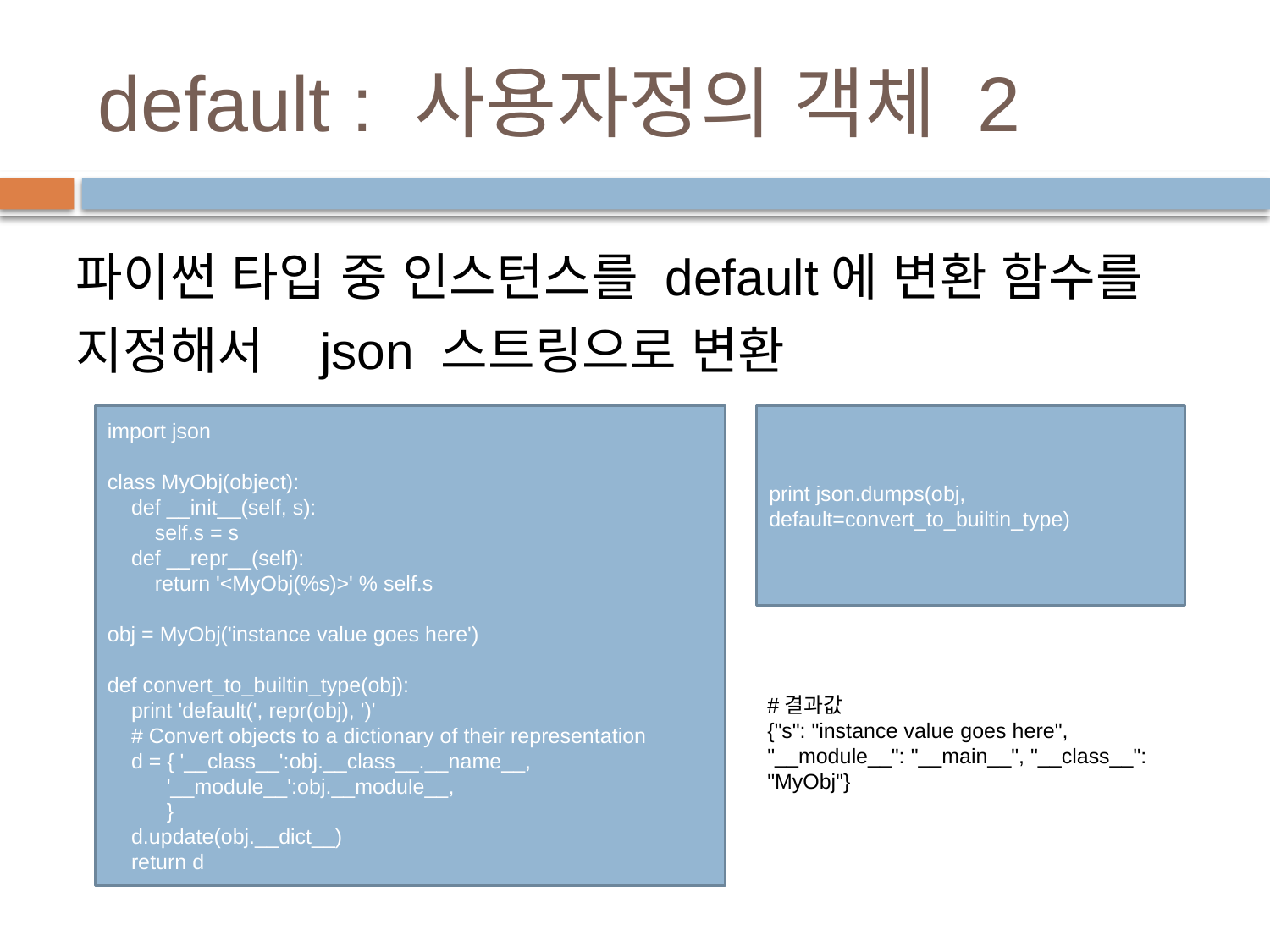

# default : 사용자정의 객체 2
파이썬 타입 중 인스턴스를 default에 변환 함수를 지정해서   json 스트링으로 변환
import json

class MyObj(object):
    def __init__(self, s):
        self.s = s
    def __repr__(self):
        return '<MyObj(%s)>' % self.s

obj = MyObj('instance value goes here')

def convert_to_builtin_type(obj):
    print 'default(', repr(obj), ')'
    # Convert objects to a dictionary of their representation
    d = { '__class__':obj.__class__.__name__,
          '__module__':obj.__module__,
          }
    d.update(obj.__dict__)
    return d
print json.dumps(obj, default=convert_to_builtin_type)
#결과값
{"s": "instance value goes here", "__module__": "__main__", "__class__": "MyObj"}